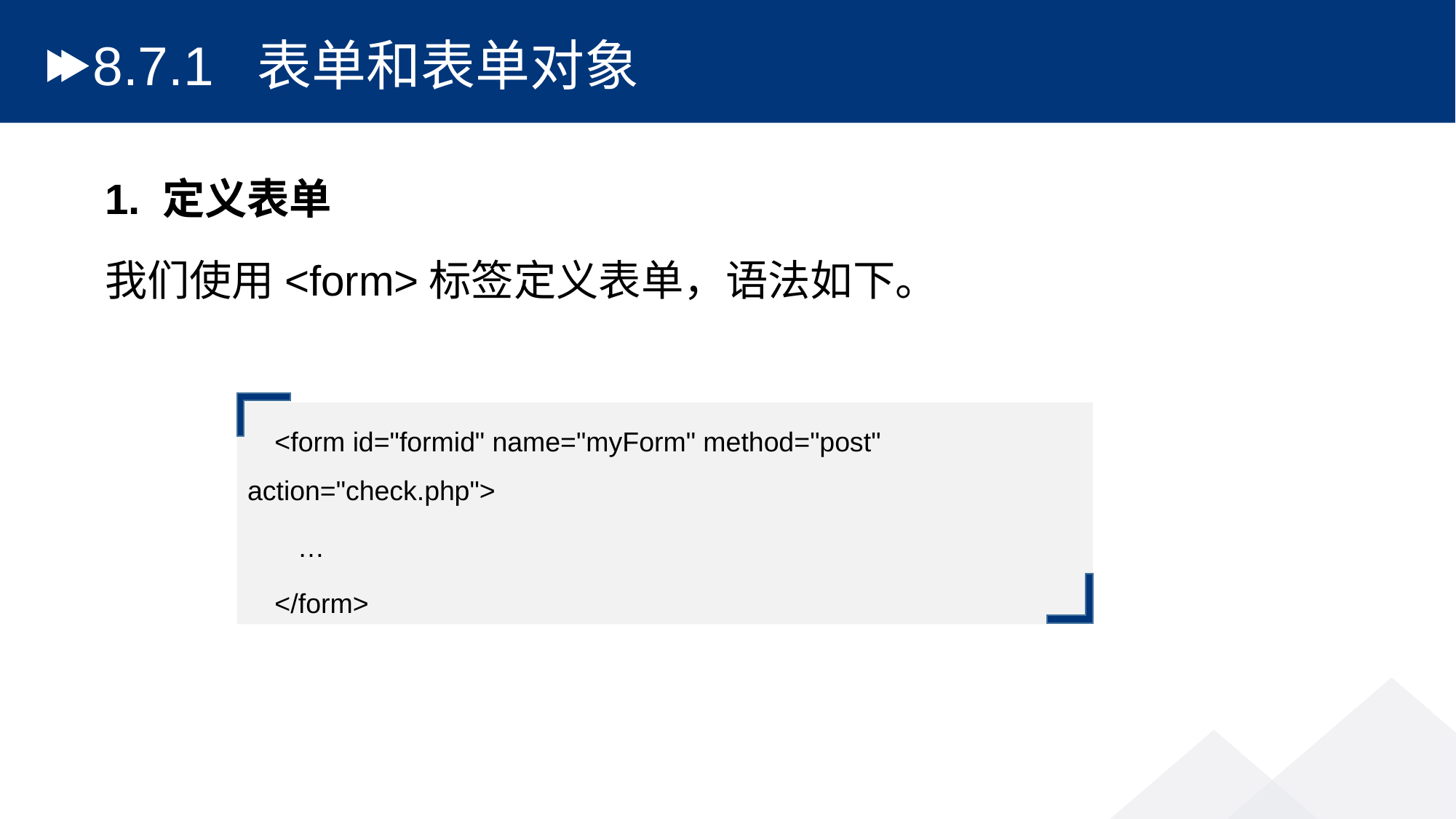

# 8.7.1  表单和表单对象
1. 定义表单
我们使用<form>标签定义表单，语法如下。

<form id="formid" name="myForm" method="post"     action="check.php">
   …
</form>